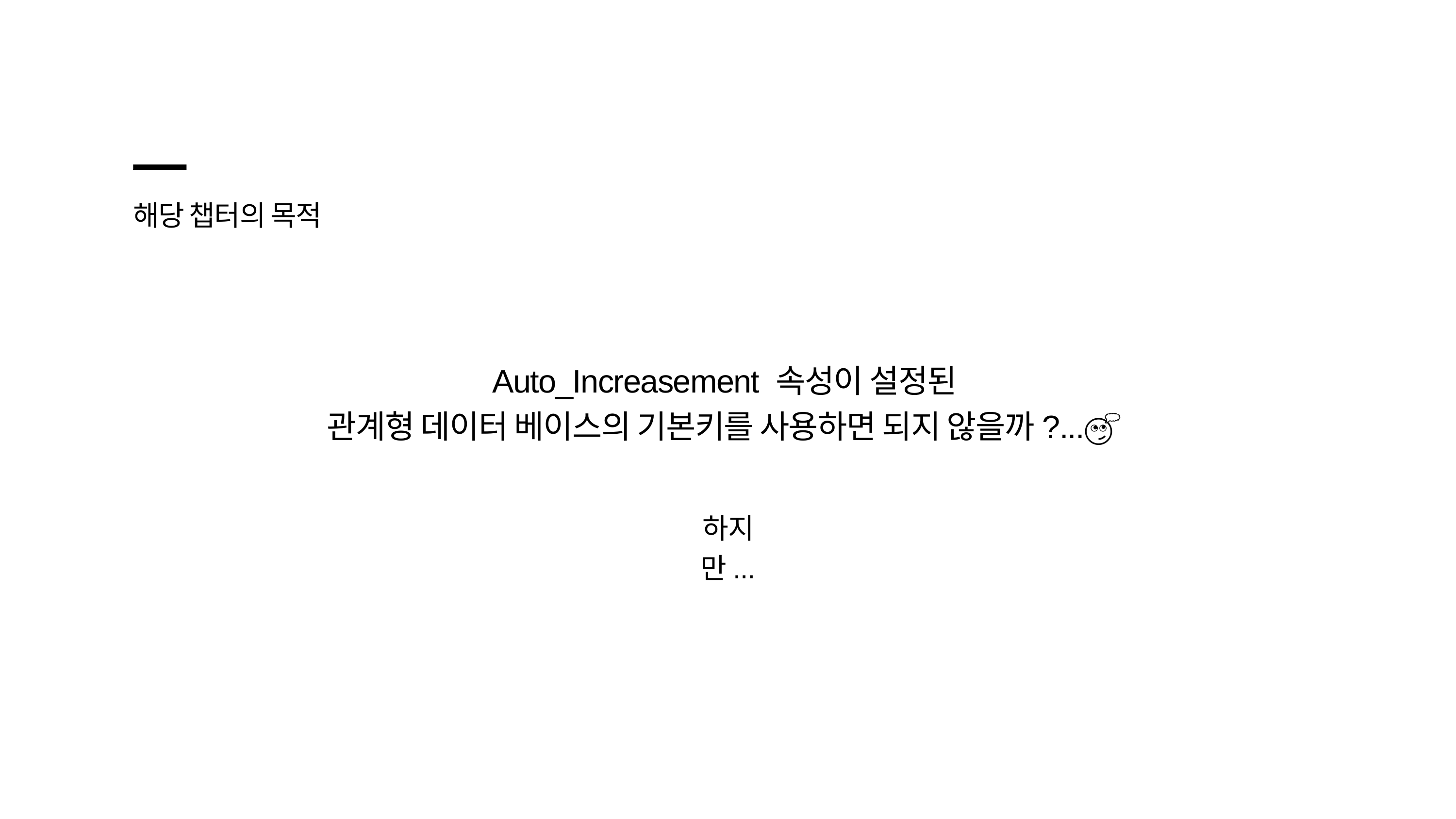

해당 챕터의 목적
Auto_Increasement 속성이 설정된
관계형 데이터 베이스의 기본키를 사용하면 되지 않을까?...🤔
하지만...